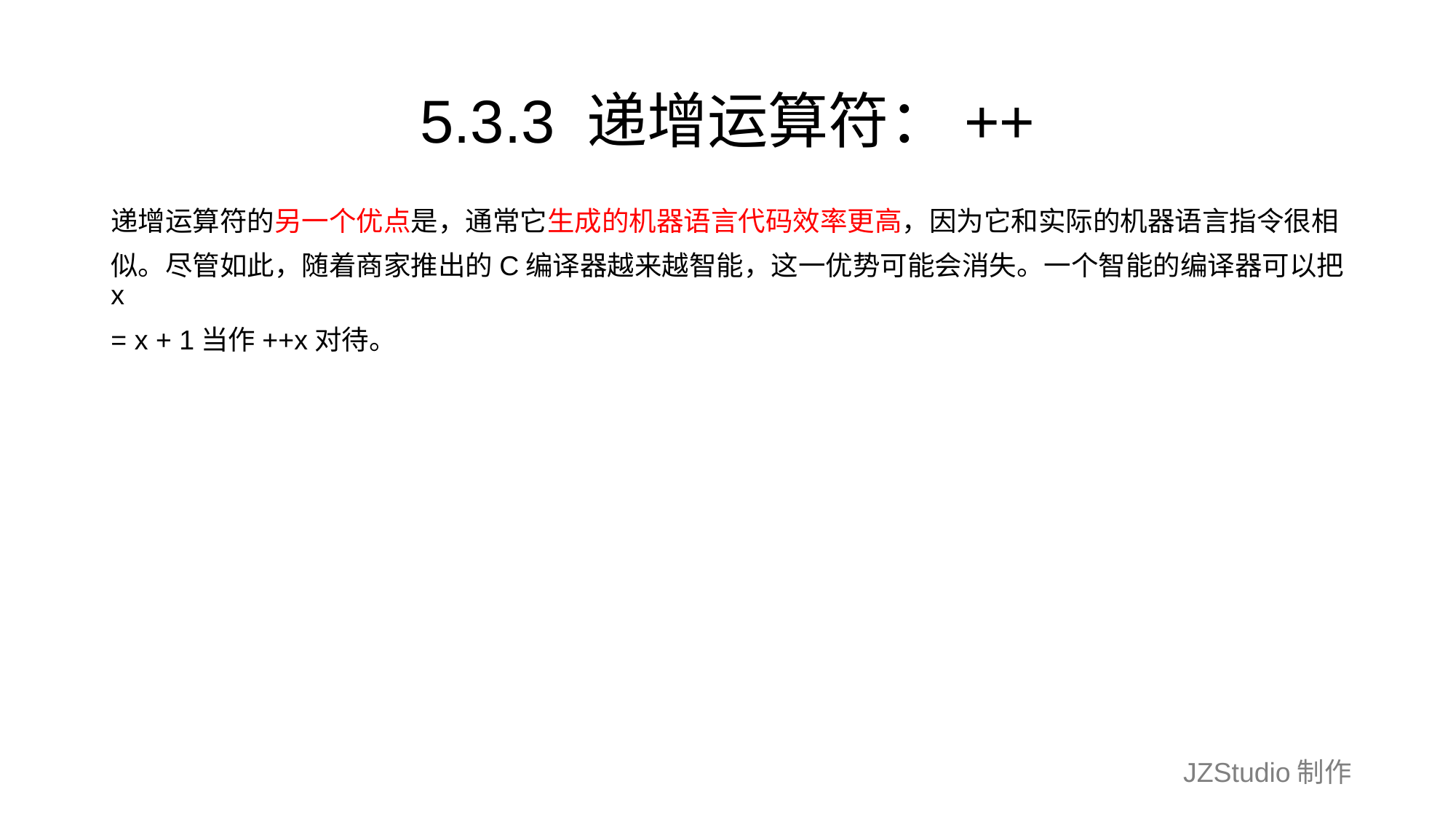

# 5.3.3 递增运算符：++
递增运算符的另一个优点是，通常它生成的机器语言代码效率更高，因为它和实际的机器语言指令很相
似。尽管如此，随着商家推出的C编译器越来越智能，这一优势可能会消失。一个智能的编译器可以把x
= x + 1当作++x对待。